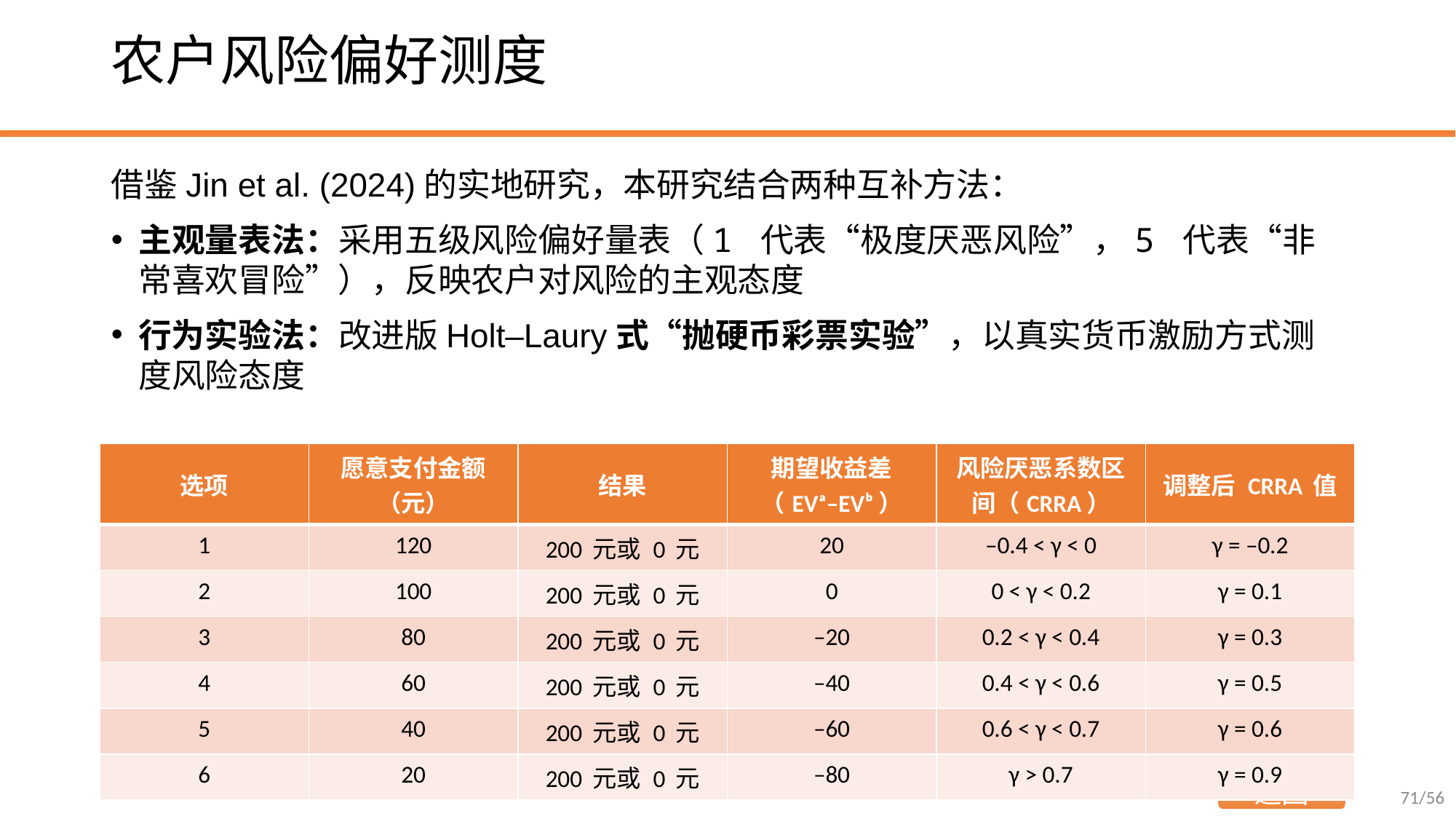

# 农户风险偏好测度
借鉴Jin et al. (2024)的实地研究，本研究结合两种互补方法：
主观量表法：采用五级风险偏好量表（1 代表“极度厌恶风险”，5 代表“非常喜欢冒险”），反映农户对风险的主观态度
行为实验法：改进版Holt–Laury式“抛硬币彩票实验”，以真实货币激励方式测度风险态度
| 选项 | 愿意支付金额（元） | 结果 | 期望收益差（EVᵃ–EVᵇ） | 风险厌恶系数区间（CRRA） | 调整后 CRRA 值 |
| --- | --- | --- | --- | --- | --- |
| 1 | 120 | 200 元或 0 元 | 20 | –0.4 < γ < 0 | γ = –0.2 |
| 2 | 100 | 200 元或 0 元 | 0 | 0 < γ < 0.2 | γ = 0.1 |
| 3 | 80 | 200 元或 0 元 | –20 | 0.2 < γ < 0.4 | γ = 0.3 |
| 4 | 60 | 200 元或 0 元 | –40 | 0.4 < γ < 0.6 | γ = 0.5 |
| 5 | 40 | 200 元或 0 元 | –60 | 0.6 < γ < 0.7 | γ = 0.6 |
| 6 | 20 | 200 元或 0 元 | –80 | γ > 0.7 | γ = 0.9 |
返回